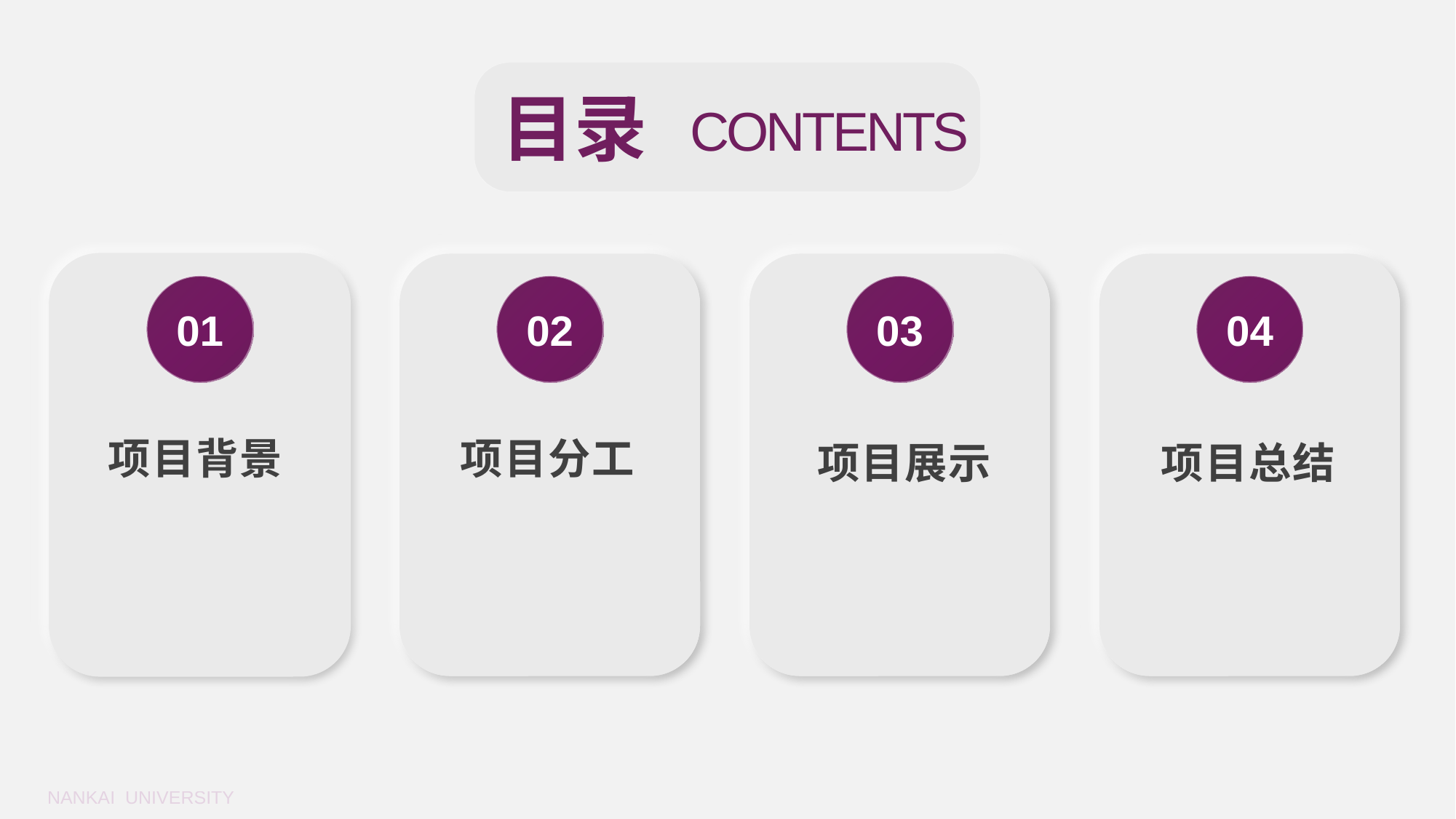

目录
CONTENTS

01
项目背景

02
项目分工

03
项目展示

04
项目总结